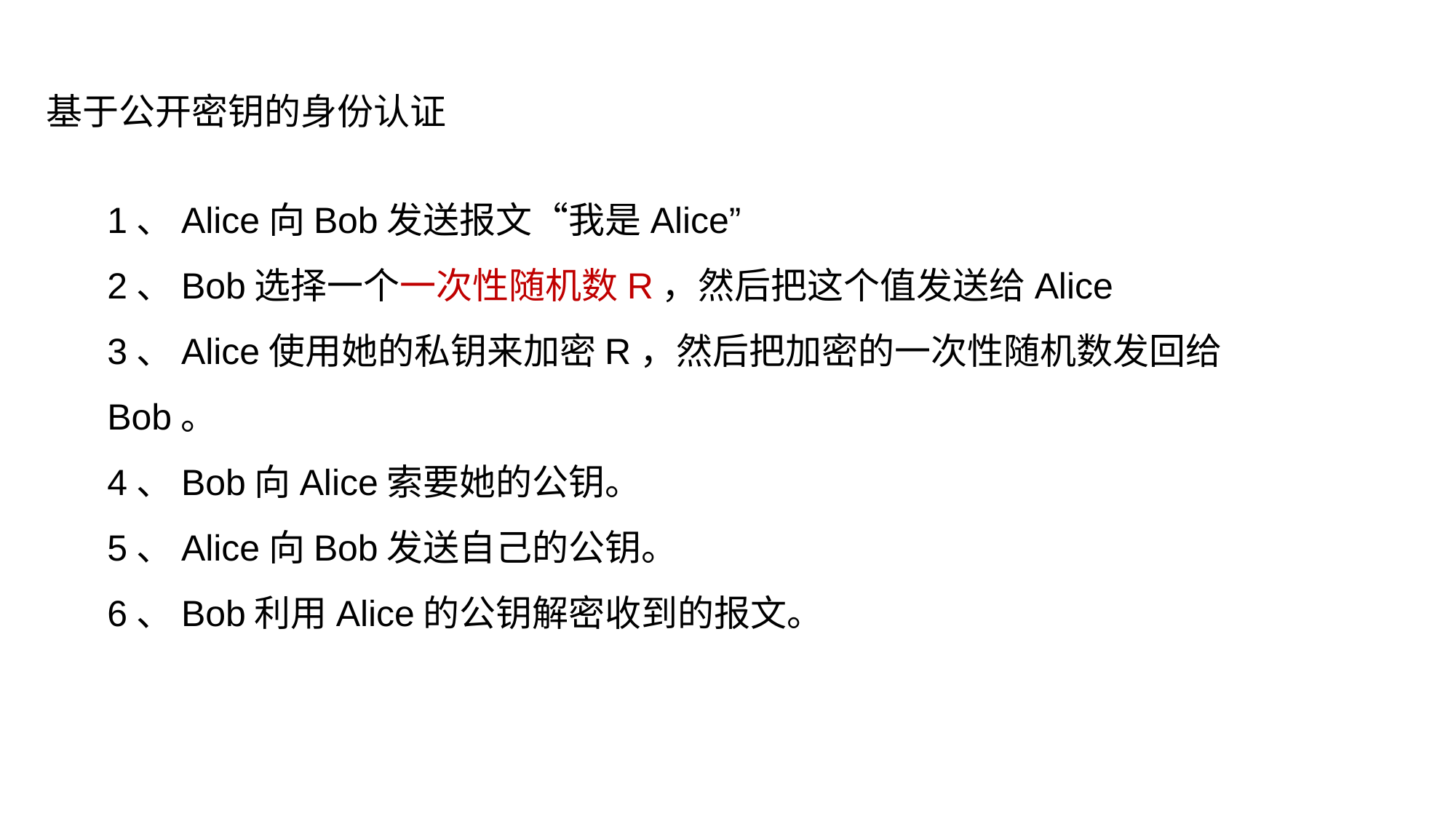

基于公开密钥的身份认证
1、Alice向Bob发送报文“我是Alice”
2、Bob选择一个一次性随机数R，然后把这个值发送给Alice
3、Alice使用她的私钥来加密R，然后把加密的一次性随机数发回给Bob。
4、Bob向Alice索要她的公钥。
5、Alice向Bob发送自己的公钥。
6、Bob利用Alice的公钥解密收到的报文。